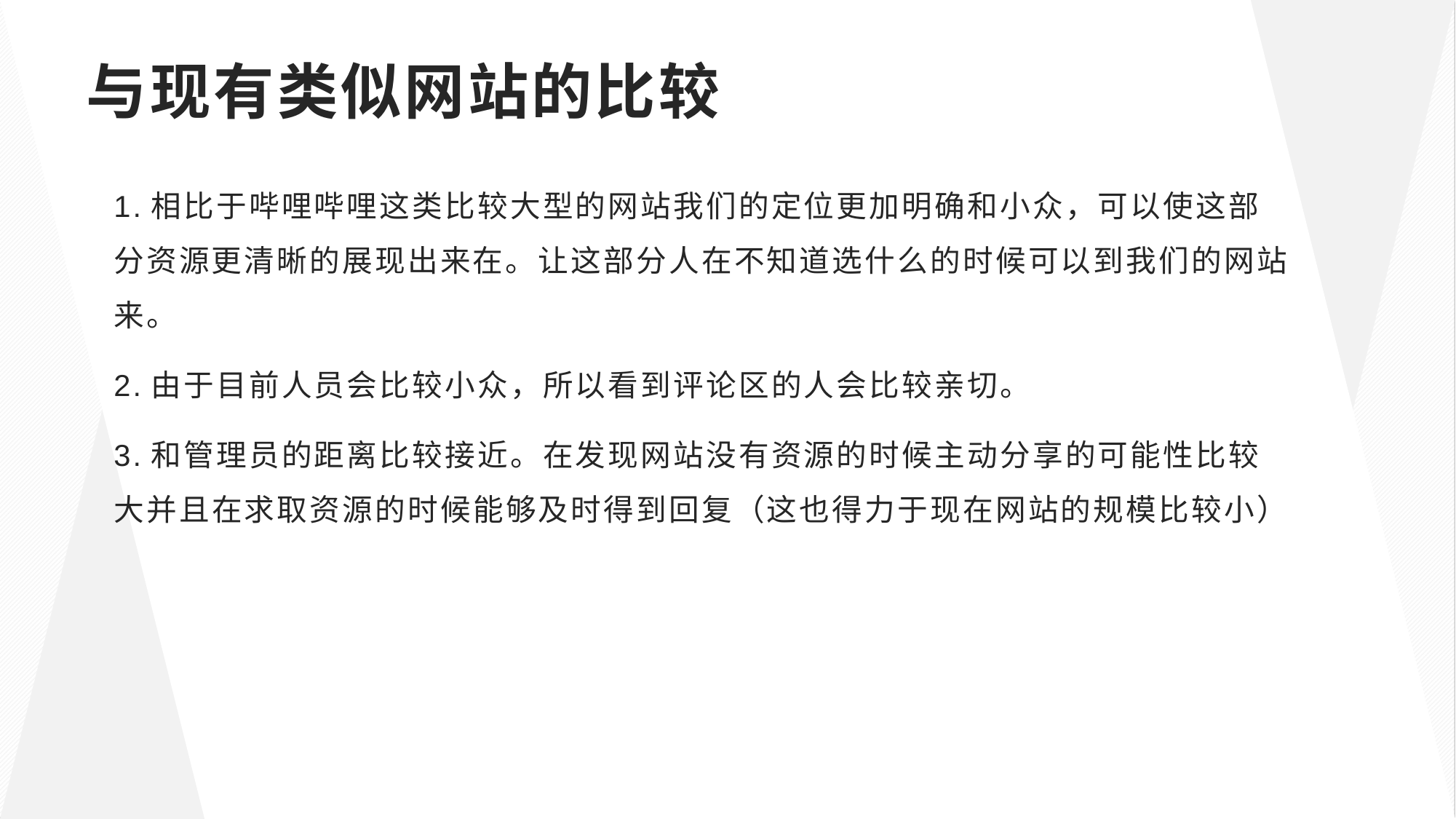

# 与现有类似网站的比较
1.相比于哔哩哔哩这类比较大型的网站我们的定位更加明确和小众，可以使这部分资源更清晰的展现出来在。让这部分人在不知道选什么的时候可以到我们的网站来。
2.由于目前人员会比较小众，所以看到评论区的人会比较亲切。
3.和管理员的距离比较接近。在发现网站没有资源的时候主动分享的可能性比较大并且在求取资源的时候能够及时得到回复（这也得力于现在网站的规模比较小）